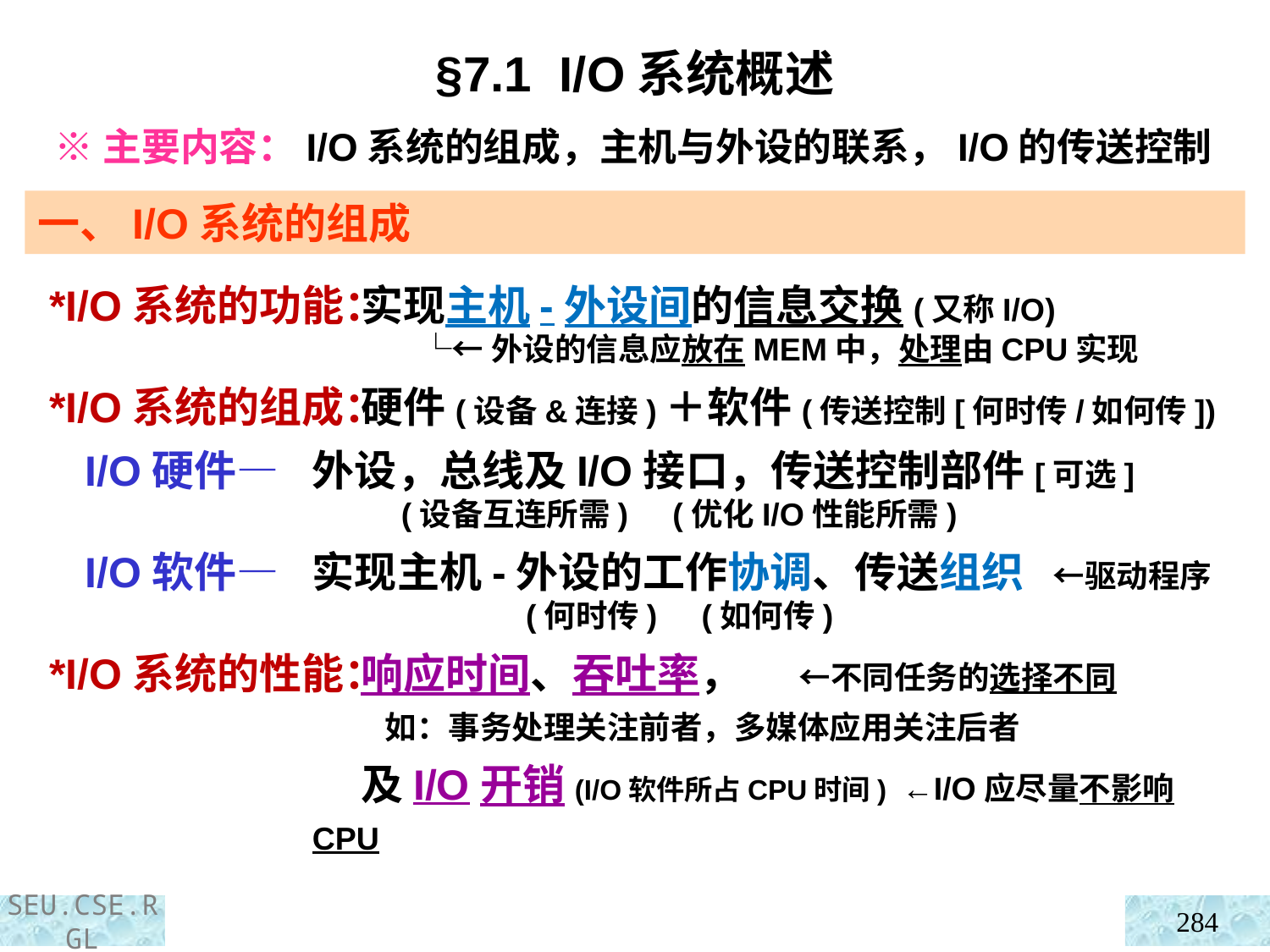

§7.1  I/O系统概述
  ※主要内容：I/O系统的组成，主机与外设的联系，I/O的传送控制
一、I/O系统的组成
 *I/O系统的功能：

 *I/O系统的组成：
    I/O硬件—

    I/O软件—

 *I/O系统的性能：
    实现主机-外设间的信息交换(又称I/O)
               └←外设的信息应放在MEM中，处理由CPU实现
    硬件(设备&连接)＋软件(传送控制[何时传/如何传])
外设，总线及I/O接口，传送控制部件[可选]
          (设备互连所需)     (优化I/O性能所需)
实现主机-外设的工作协调、传送组织   ←驱动程序
                        (何时传)     (如何传)
    响应时间、吞吐率，      ←不同任务的选择不同
         如：事务处理关注前者，多媒体应用关注后者
    及I/O开销(I/O软件所占CPU时间)  ←I/O应尽量不影响CPU
284